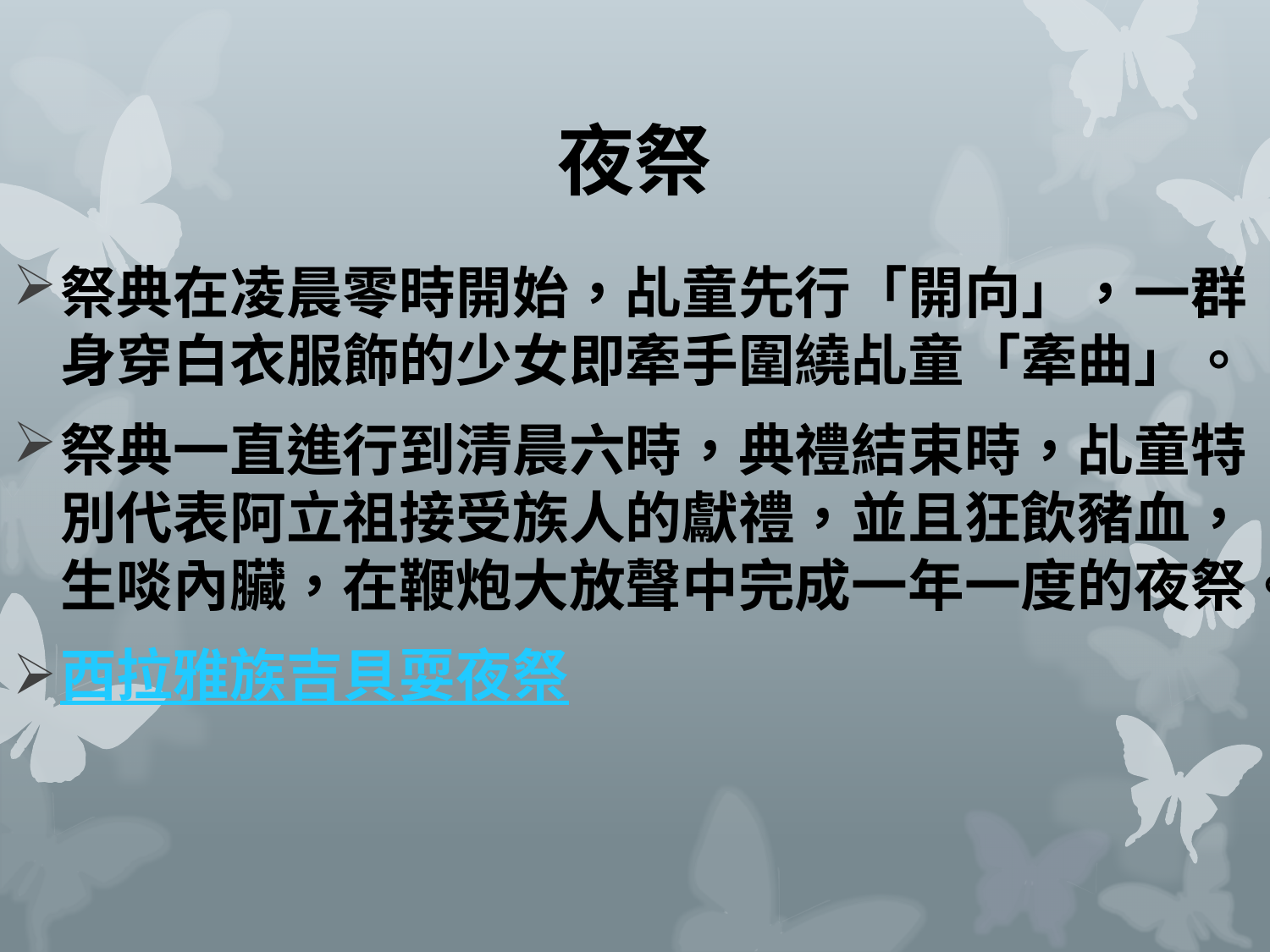

# 夜祭
祭典在凌晨零時開始，乩童先行「開向」，一群身穿白衣服飾的少女即牽手圍繞乩童「牽曲」。
祭典一直進行到清晨六時，典禮結束時，乩童特別代表阿立祖接受族人的獻禮，並且狂飲豬血，生啖內臟，在鞭炮大放聲中完成一年一度的夜祭。
西拉雅族吉貝耍夜祭